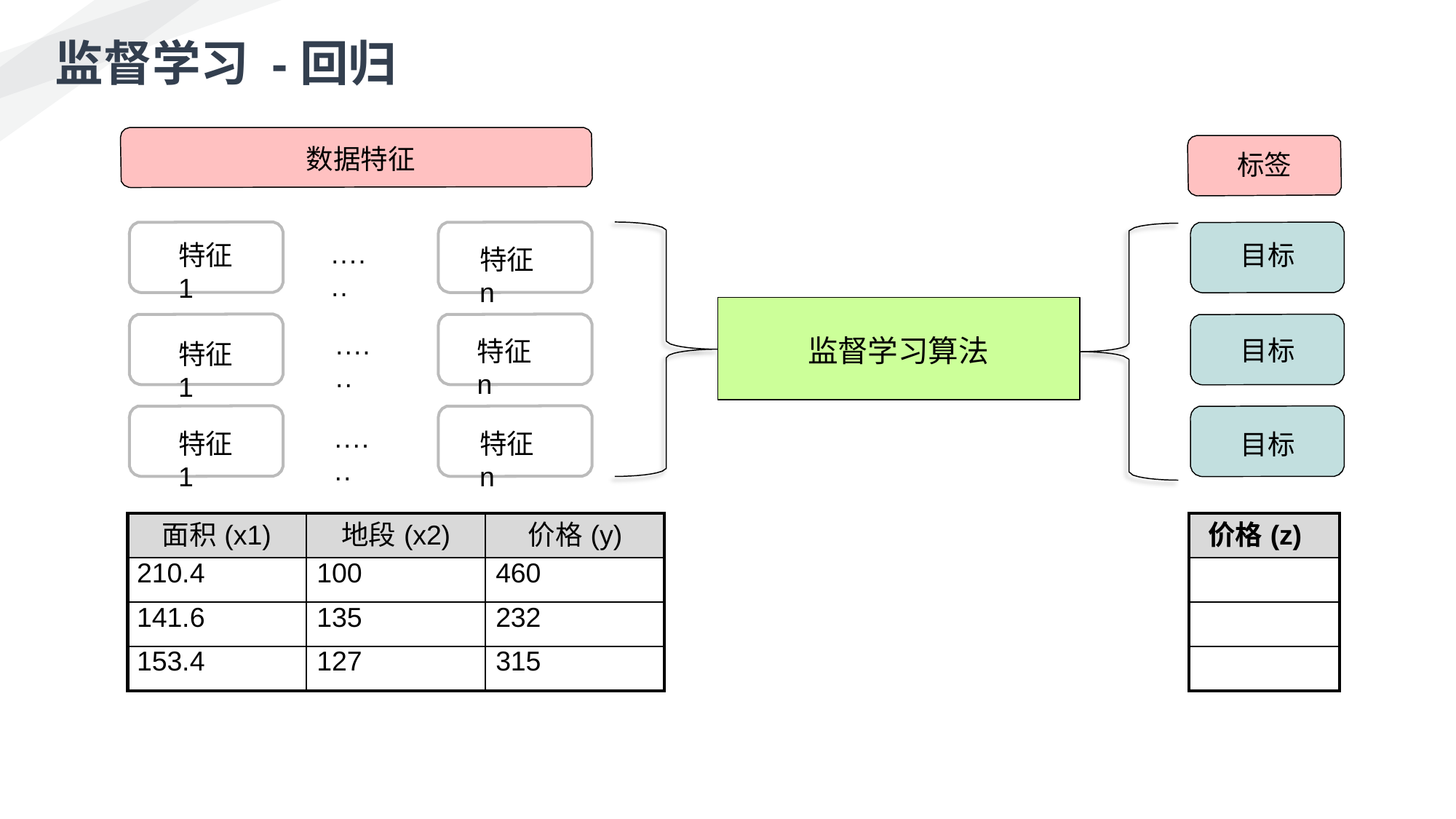

监督学习 -回归

数据特征
标签

特征1
目标
······
特征n

监督学习算法
······
目标
特征n
特征1

特征1
特征n
······
目标
| 面积(x1) | 地段(x2) | 价格(y) |
| --- | --- | --- |
| 210.4 | 100 | 460 |
| 141.6 | 135 | 232 |
| 153.4 | 127 | 315 |
| 价格(z) |
| --- |
|  |
|  |
|  |